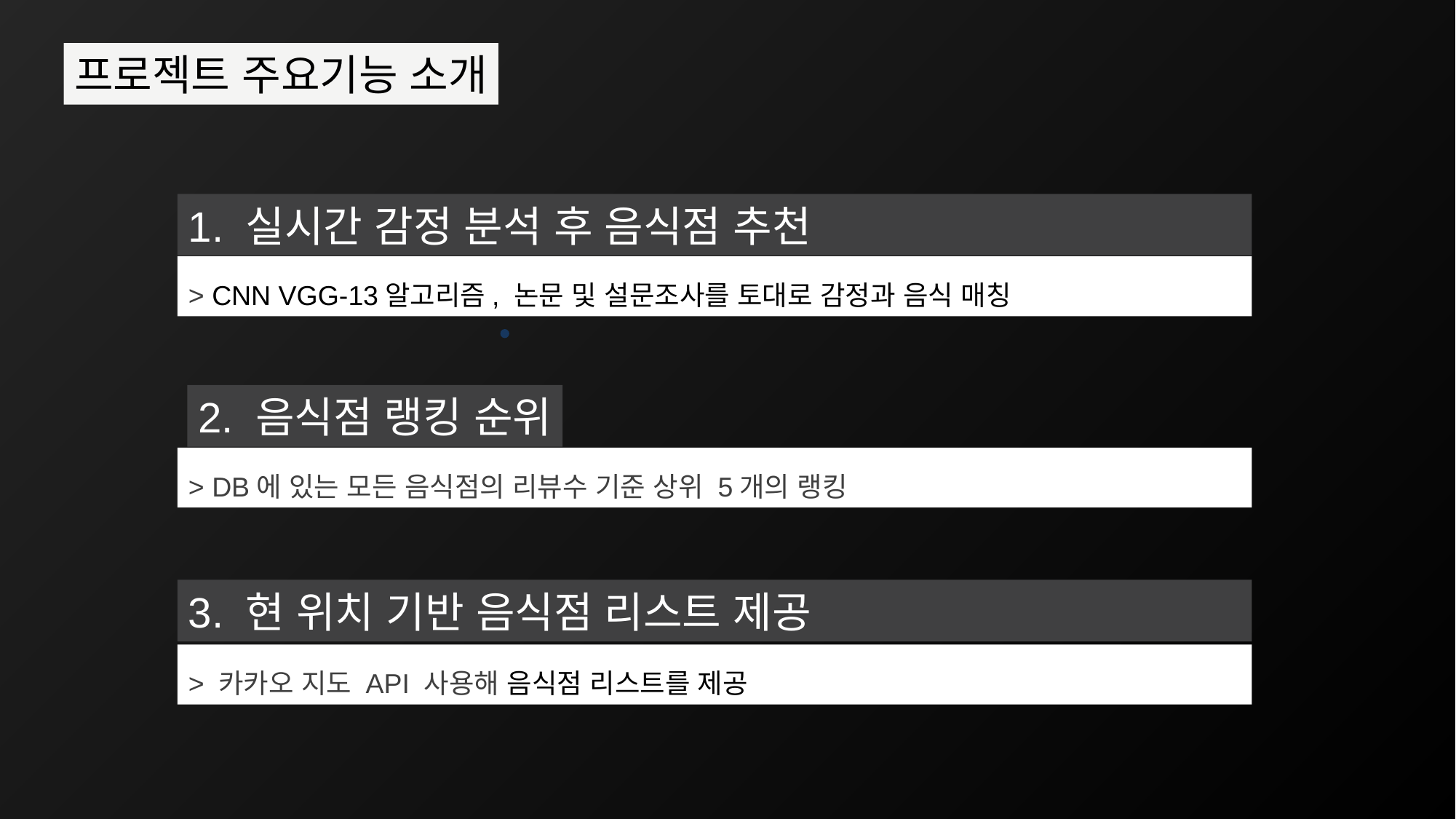

프로젝트 주요기능 소개
1. 실시간 감정 분석 후 음식점 추천
> CNN VGG-13알고리즘, 논문 및 설문조사를 토대로 감정과 음식 매칭

2. 음식점 랭킹 순위
> DB에 있는 모든 음식점의 리뷰수 기준 상위 5개의 랭킹
3. 현 위치 기반 음식점 리스트 제공
> 카카오 지도 API 사용해 음식점 리스트를 제공